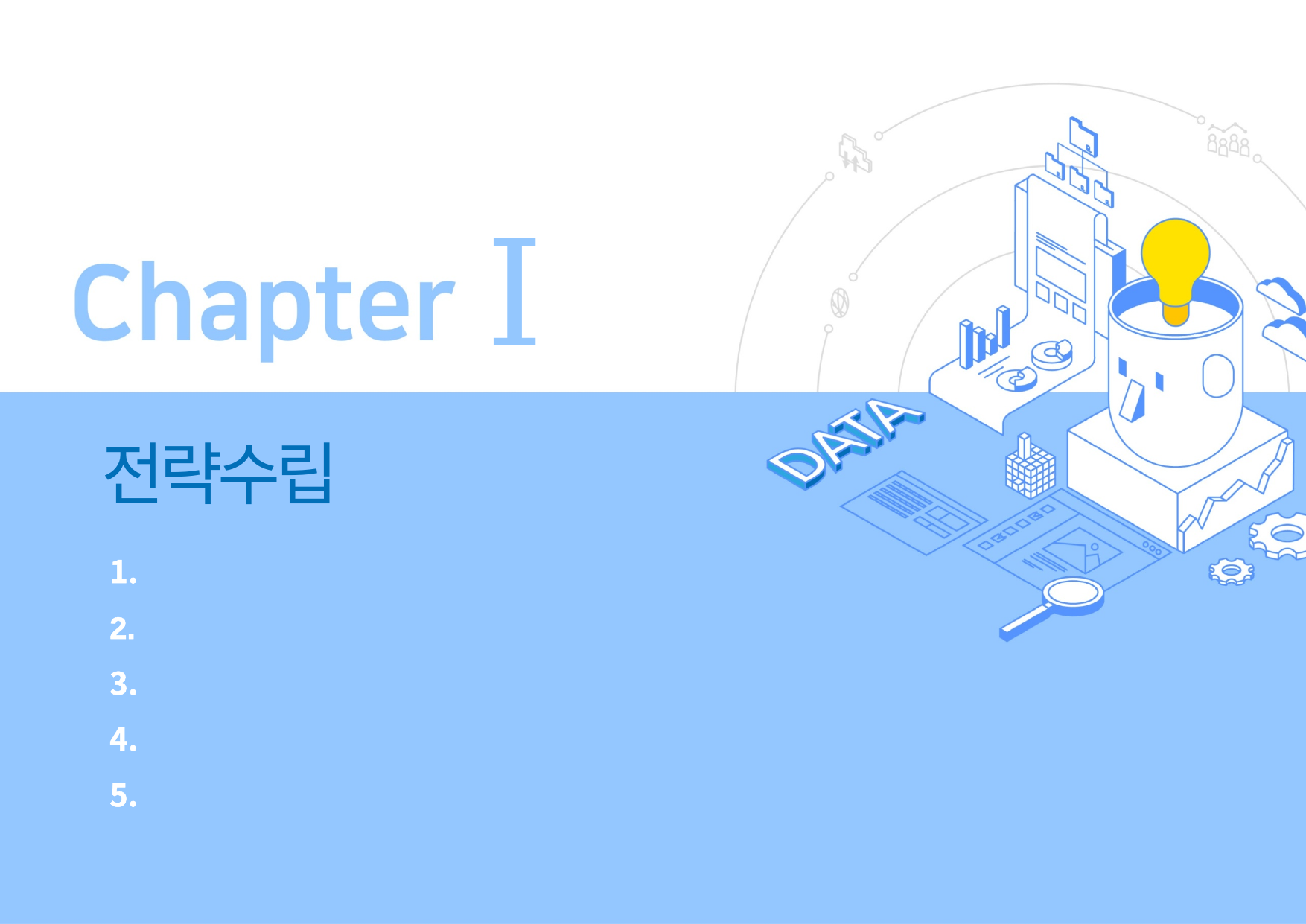

Ⅰ
전략수립
사이트 정의
Mission과 목표
서비스시나리오
메뉴구조도
화면상세내역도